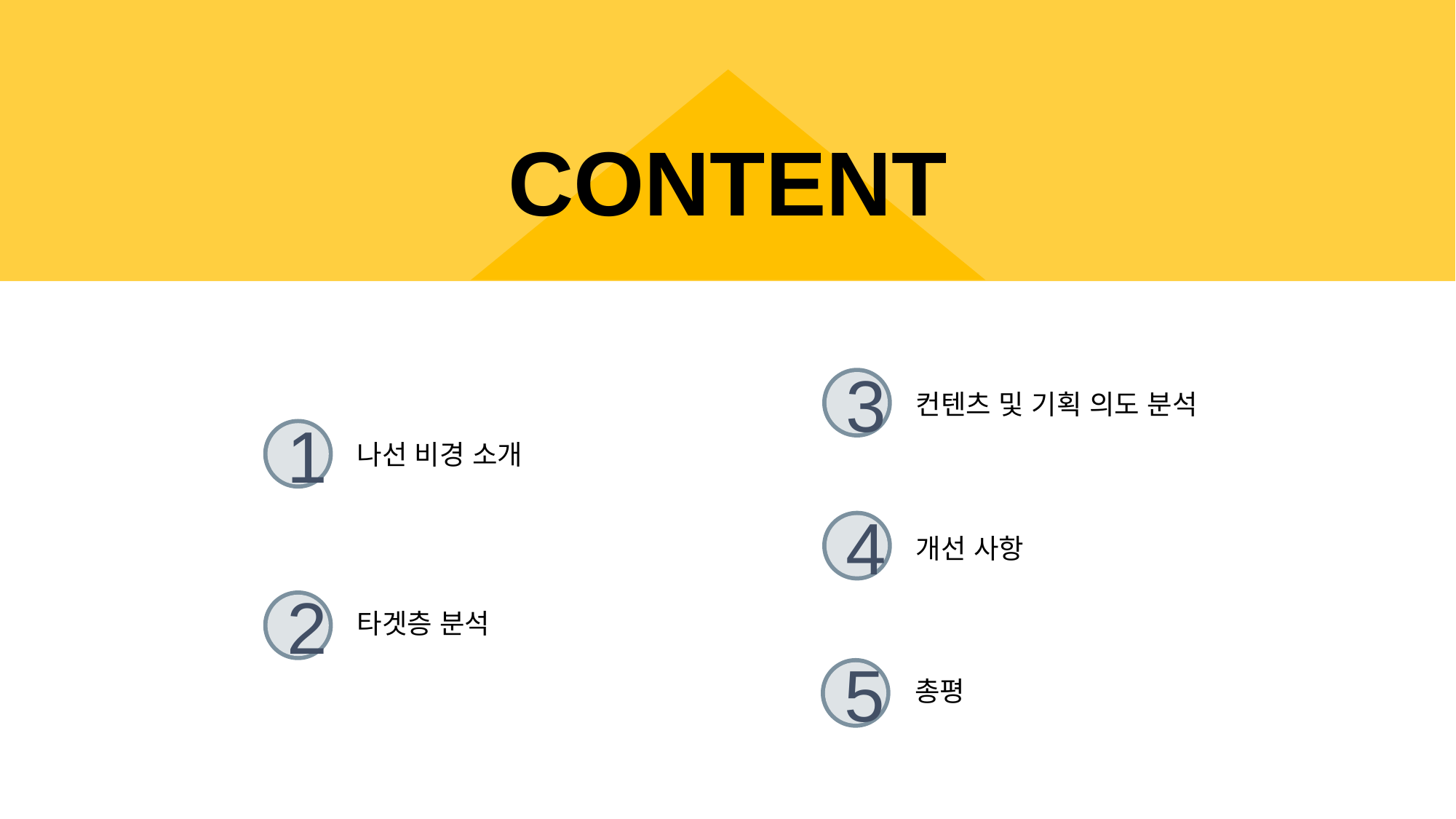

CONTENT
컨텐츠 및 기획 의도 분석

3
나선 비경 소개

1
개선 사항

4
타겟층 분석

2
총평

5